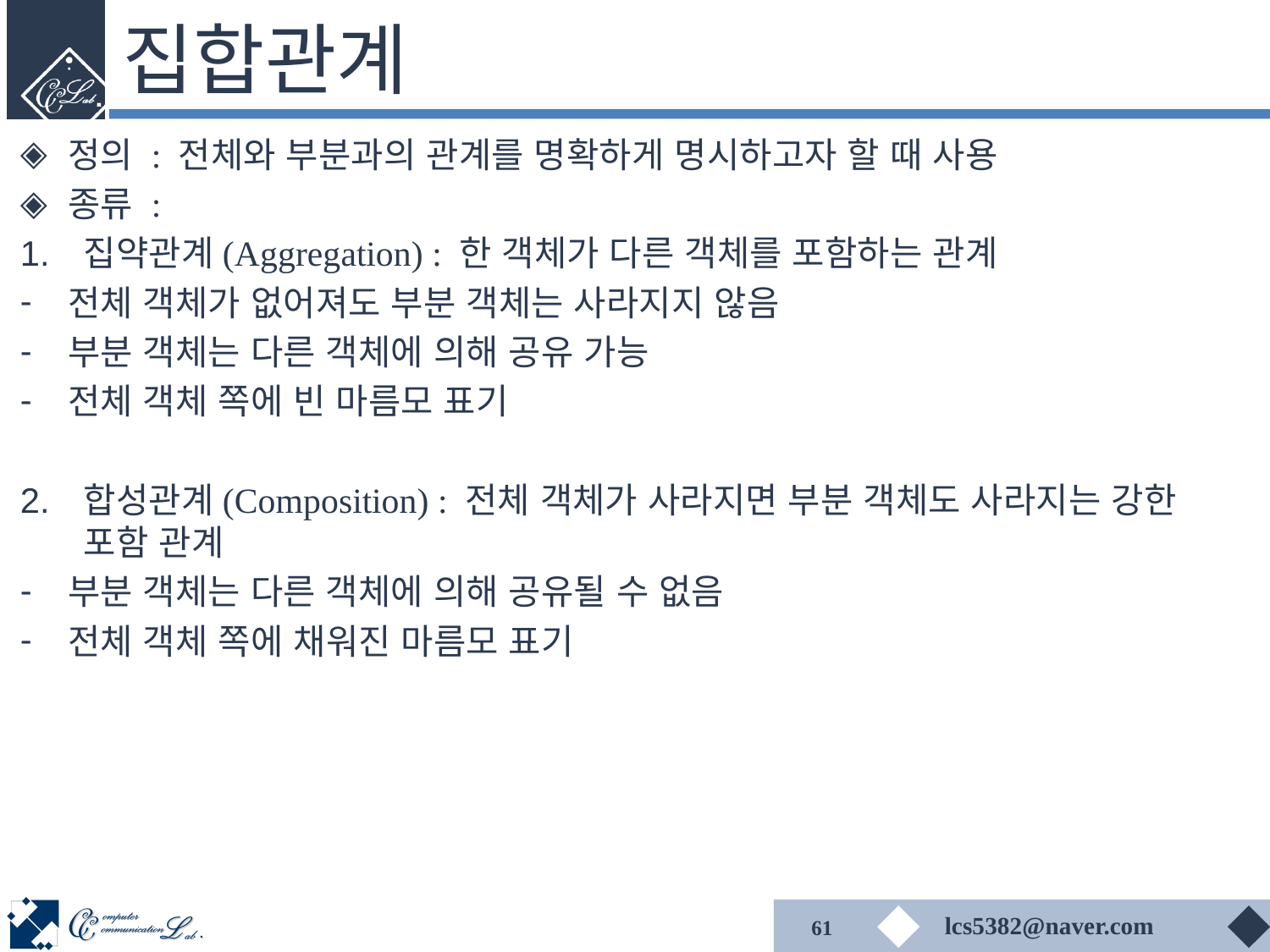

# 집합관계
정의 : 전체와 부분과의 관계를 명확하게 명시하고자 할 때 사용
종류 :
집약관계(Aggregation) : 한 객체가 다른 객체를 포함하는 관계
전체 객체가 없어져도 부분 객체는 사라지지 않음
부분 객체는 다른 객체에 의해 공유 가능
전체 객체 쪽에 빈 마름모 표기

합성관계(Composition) : 전체 객체가 사라지면 부분 객체도 사라지는 강한 포함 관계
부분 객체는 다른 객체에 의해 공유될 수 없음
전체 객체 쪽에 채워진 마름모 표기